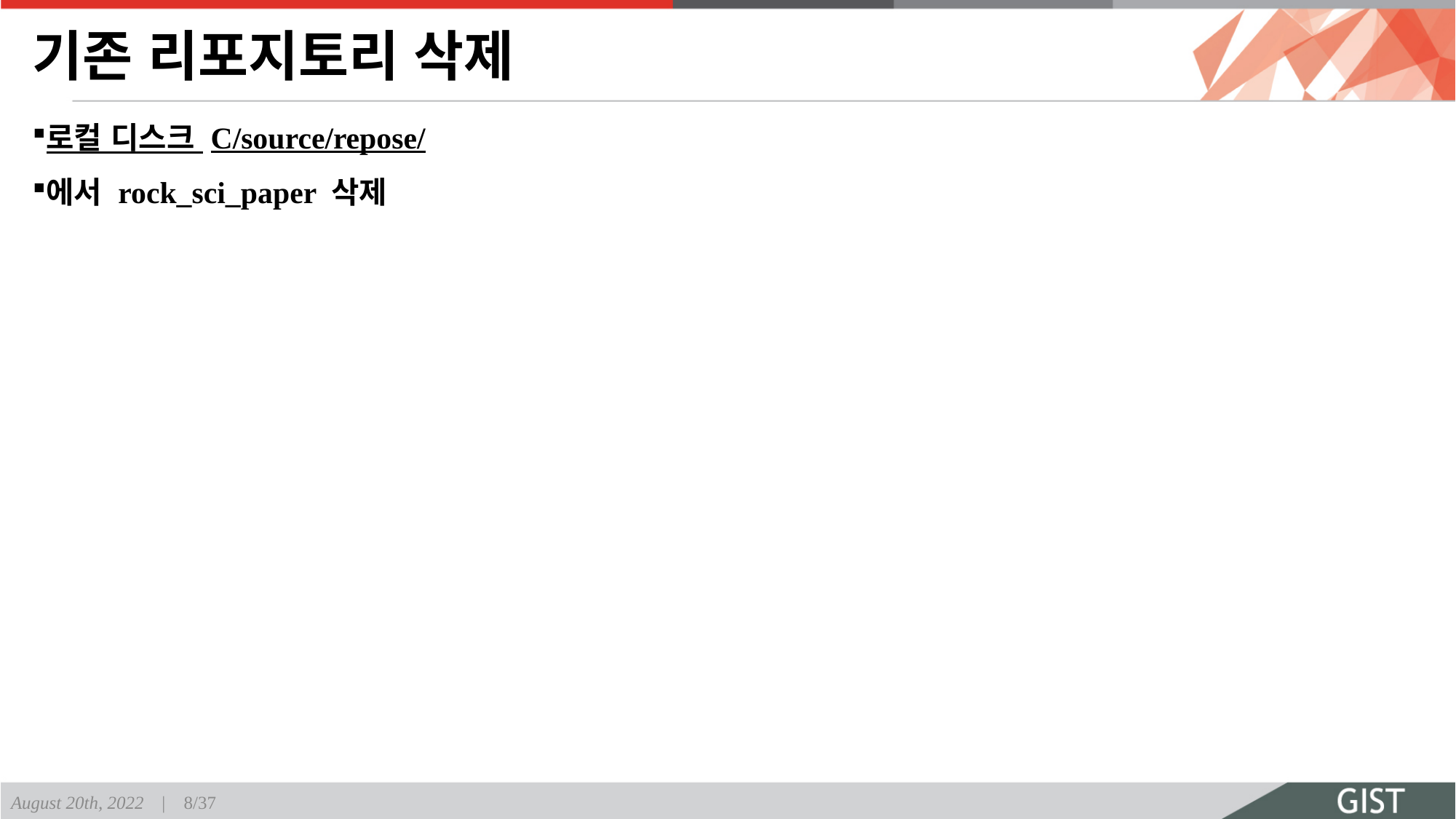

# 기존 리포지토리 삭제
로컬 디스크 C/source/repose/
에서 rock_sci_paper 삭제
August 20th, 2022    |    8/37